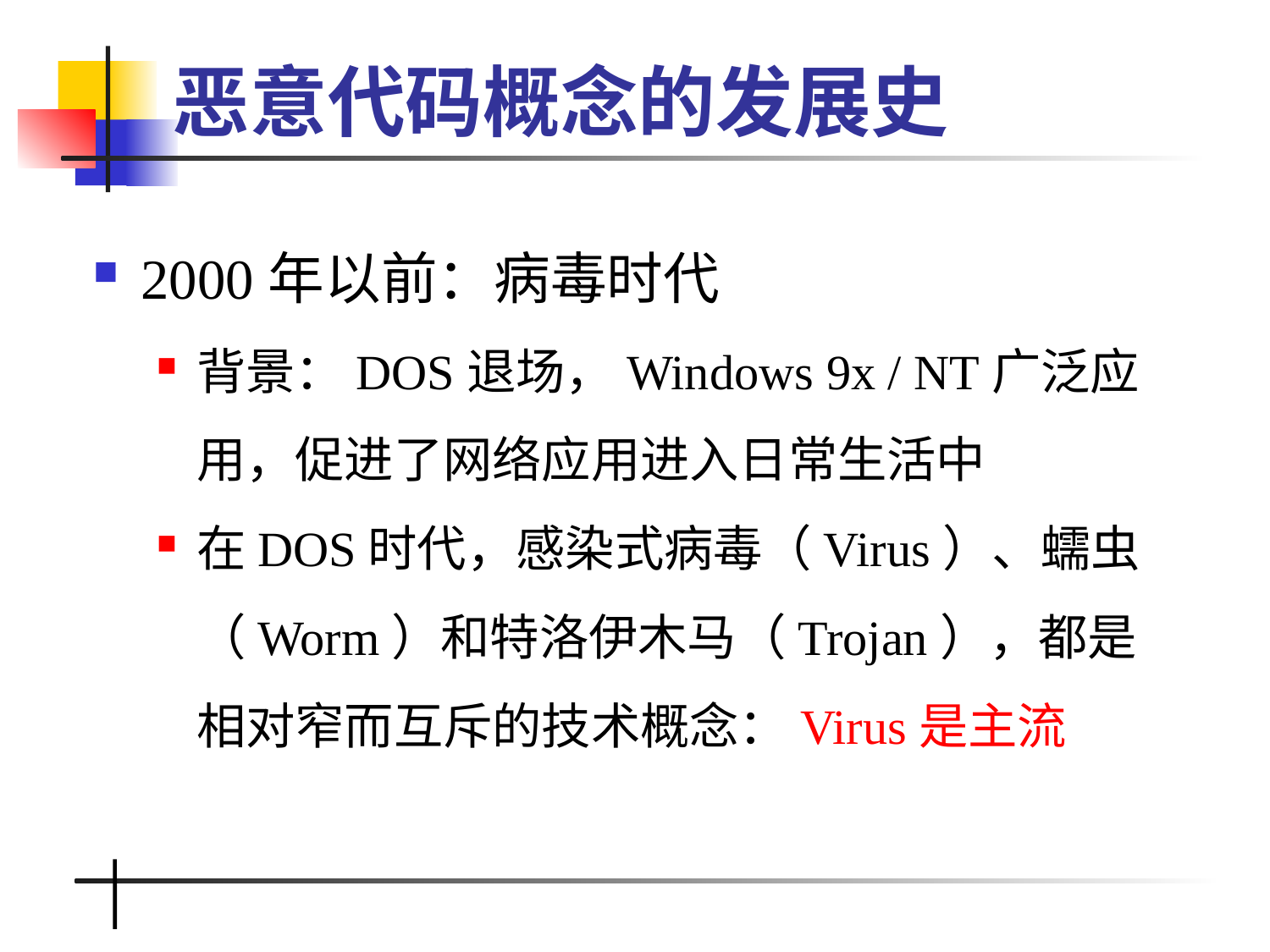

# 恶意代码概念的发展史
2000年以前：病毒时代
背景：DOS退场，Windows 9x / NT广泛应用，促进了网络应用进入日常生活中
在DOS时代，感染式病毒（Virus）、蠕虫（Worm）和特洛伊木马（Trojan），都是相对窄而互斥的技术概念：Virus是主流